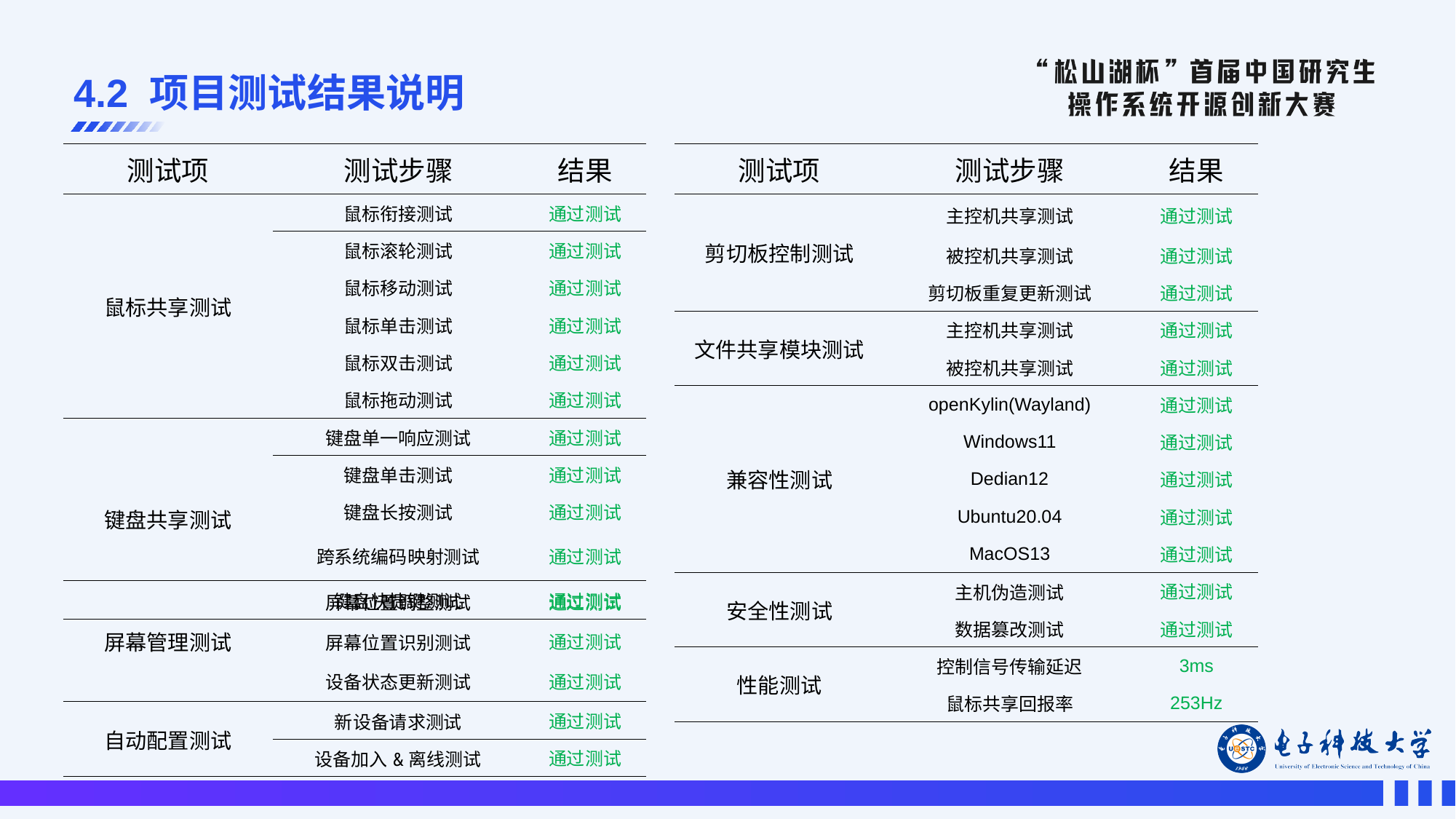

# 4.2 项目测试结果说明
| 测试项 | 测试步骤 | 结果 |
| --- | --- | --- |
| 鼠标共享测试 | 鼠标衔接测试 | 通过测试 |
|  | 鼠标滚轮测试 | 通过测试 |
|  | 鼠标移动测试 | 通过测试 |
|  | 鼠标单击测试 | 通过测试 |
|  | 鼠标双击测试 | 通过测试 |
|  | 鼠标拖动测试 | 通过测试 |
| 键盘共享测试 | 键盘单一响应测试 | 通过测试 |
|  | 键盘单击测试 | 通过测试 |
|  | 键盘长按测试 | 通过测试 |
|  | 跨系统编码映射测试 | 通过测试 |
|  | 键盘快捷键测试 | 通过测试 |
| 测试项 | 测试步骤 | 结果 |
| --- | --- | --- |
| 剪切板控制测试 | 主控机共享测试 | 通过测试 |
|  | 被控机共享测试 | 通过测试 |
|  | 剪切板重复更新测试 | 通过测试 |
| 文件共享模块测试 | 主控机共享测试 | 通过测试 |
|  | 被控机共享测试 | 通过测试 |
| 兼容性测试 | openKylin(Wayland) | 通过测试 |
|  | Windows11 | 通过测试 |
|  | Dedian12 | 通过测试 |
|  | Ubuntu20.04 | 通过测试 |
|  | MacOS13 | 通过测试 |
| 安全性测试 | 主机伪造测试 | 通过测试 |
|  | 数据篡改测试 | 通过测试 |
| 性能测试 | 控制信号传输延迟 | 3ms |
|  | 鼠标共享回报率 | 253Hz |
| 屏幕管理测试 | 屏幕位置调整测试 | 通过测试 |
| --- | --- | --- |
|  | 屏幕位置识别测试 | 通过测试 |
|  | 设备状态更新测试 | 通过测试 |
| 自动配置测试 | 新设备请求测试 | 通过测试 |
|  | 设备加入&离线测试 | 通过测试 |